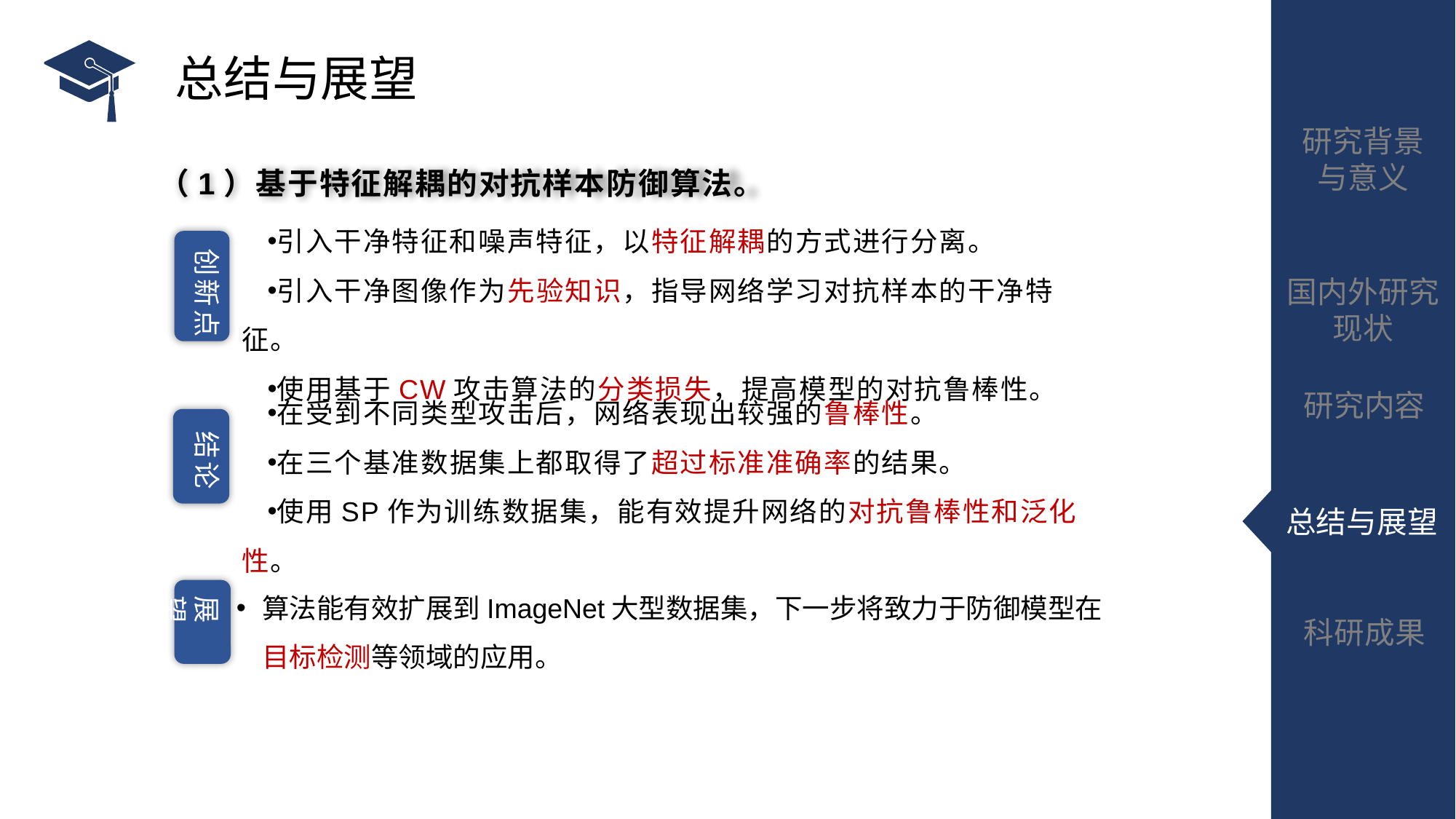

# 总结与展望
 （1）基于特征解耦的对抗样本防御算法。
引入干净特征和噪声特征，以特征解耦的方式进行分离。
引入干净图像作为先验知识，指导网络学习对抗样本的干净特征。
使用基于CW攻击算法的分类损失，提高模型的对抗鲁棒性。

创新点
在受到不同类型攻击后，网络表现出较强的鲁棒性。
在三个基准数据集上都取得了超过标准准确率的结果。
使用SP作为训练数据集，能有效提升网络的对抗鲁棒性和泛化性。

结论
算法能有效扩展到ImageNet大型数据集，下一步将致力于防御模型在目标检测等领域的应用。

展望